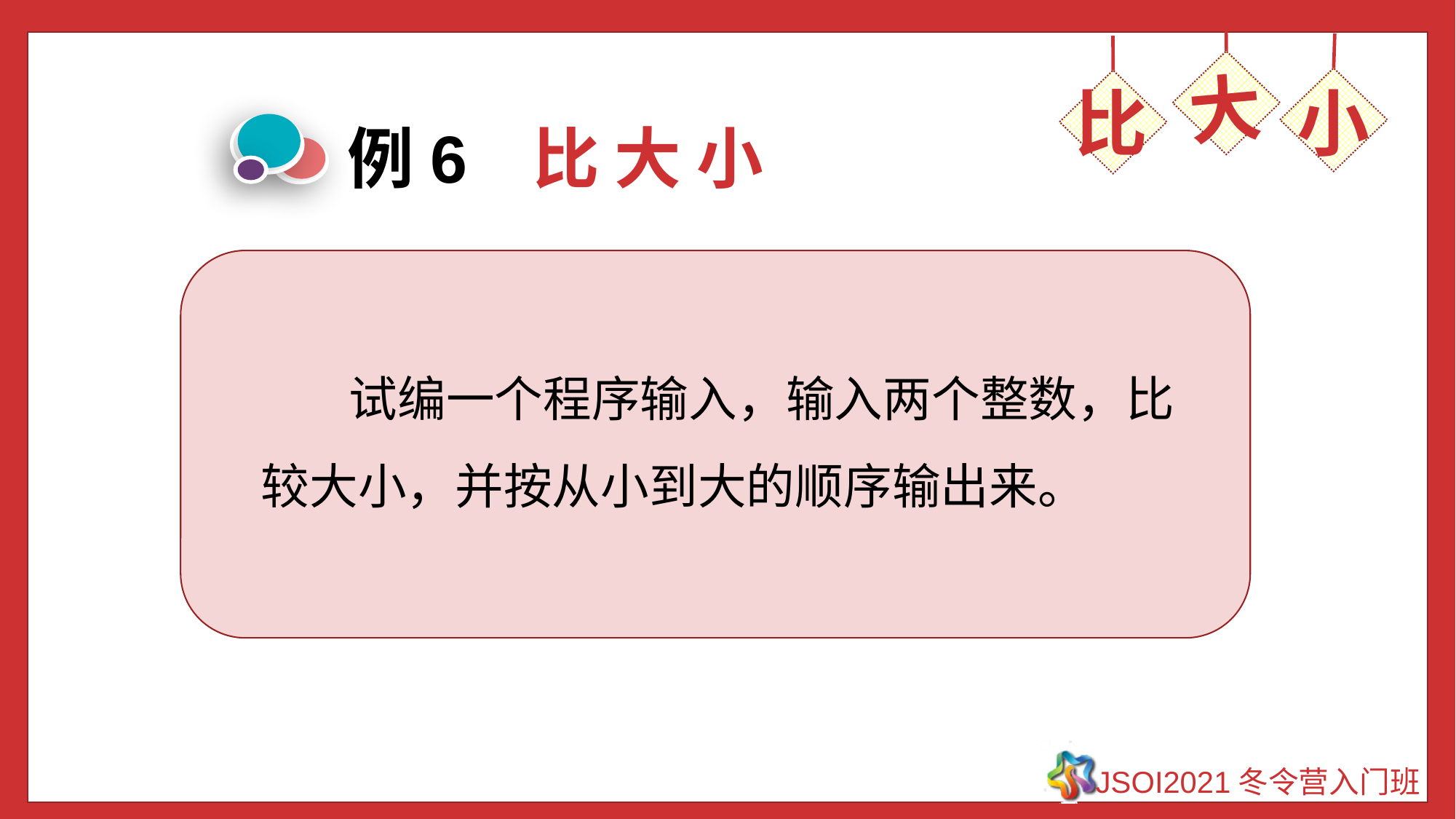

大

小

比

例6   比 大 小

       试编一个程序输入，输入两个整数，比较大小，并按从小到大的顺序输出来。